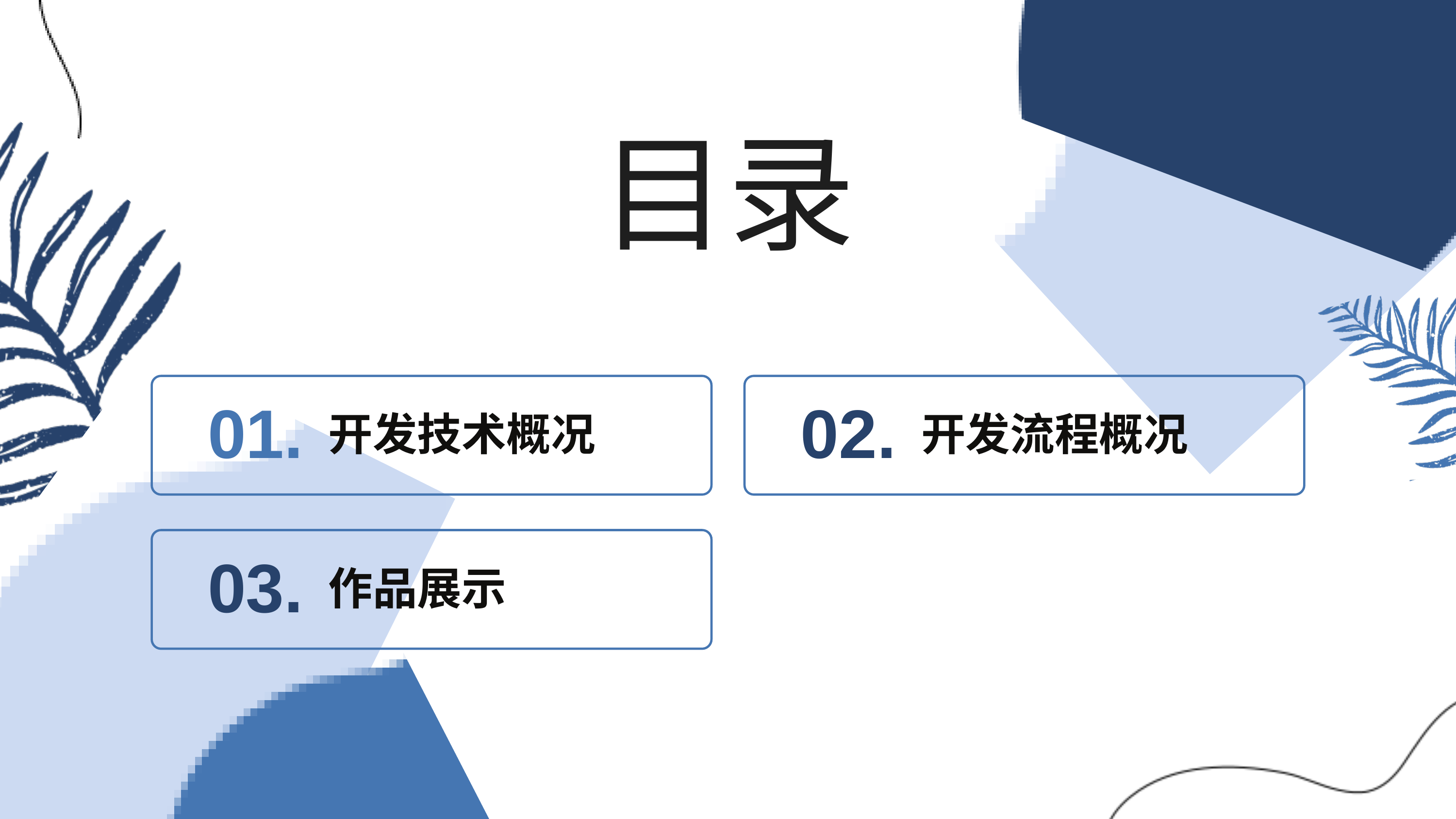

目录

01.
02.
开发技术概况
开发流程概况

03.
作品展示